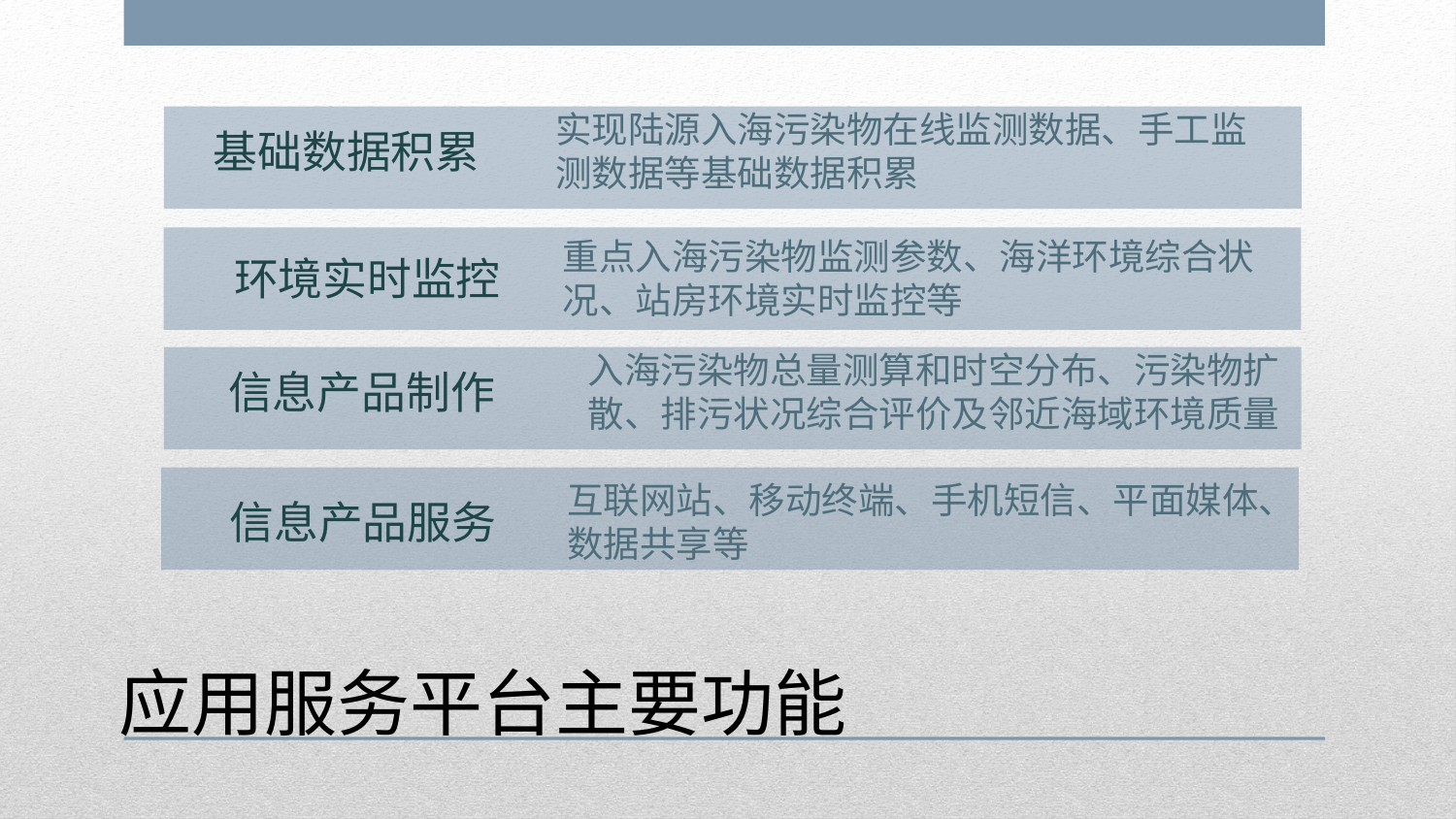

基础数据积累
实现陆源入海污染物在线监测数据、手工监测数据等基础数据积累

环境实时监控
重点入海污染物监测参数、海洋环境综合状况、站房环境实时监控等

 信息产品制作
入海污染物总量测算和时空分布、污染物扩散、排污状况综合评价及邻近海域环境质量

信息产品服务
互联网站、移动终端、手机短信、平面媒体、数据共享等
应用服务平台主要功能